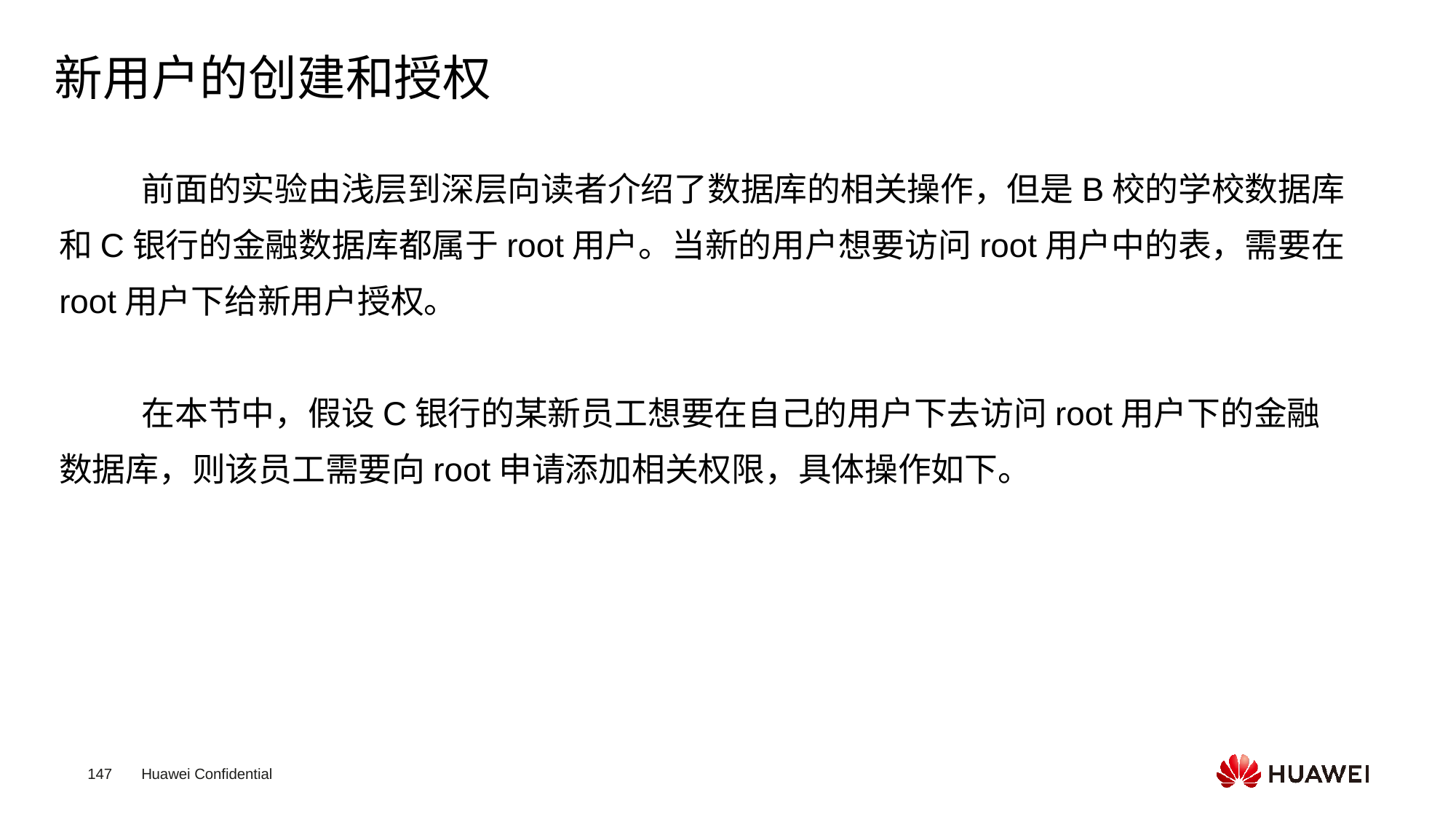

# 新用户的创建和授权
          前面的实验由浅层到深层向读者介绍了数据库的相关操作，但是B校的学校数据库和C银行的金融数据库都属于root用户。当新的用户想要访问root用户中的表，需要在root用户下给新用户授权。

          在本节中，假设C银行的某新员工想要在自己的用户下去访问root用户下的金融数据库，则该员工需要向root申请添加相关权限，具体操作如下。
Text
Text
Text
Text
Text
Text
Text
Text
Text
Text
Text
Text
Text
Text
Text
Text
Text
Text
Text
Text
Text
Text
Text
Text
Text
Text
Text
Text
Text
Text
Text
Text
Text
Text
Text
Text
Text
Text
Text
Text
Text
Text
Text
Text
Text
Text